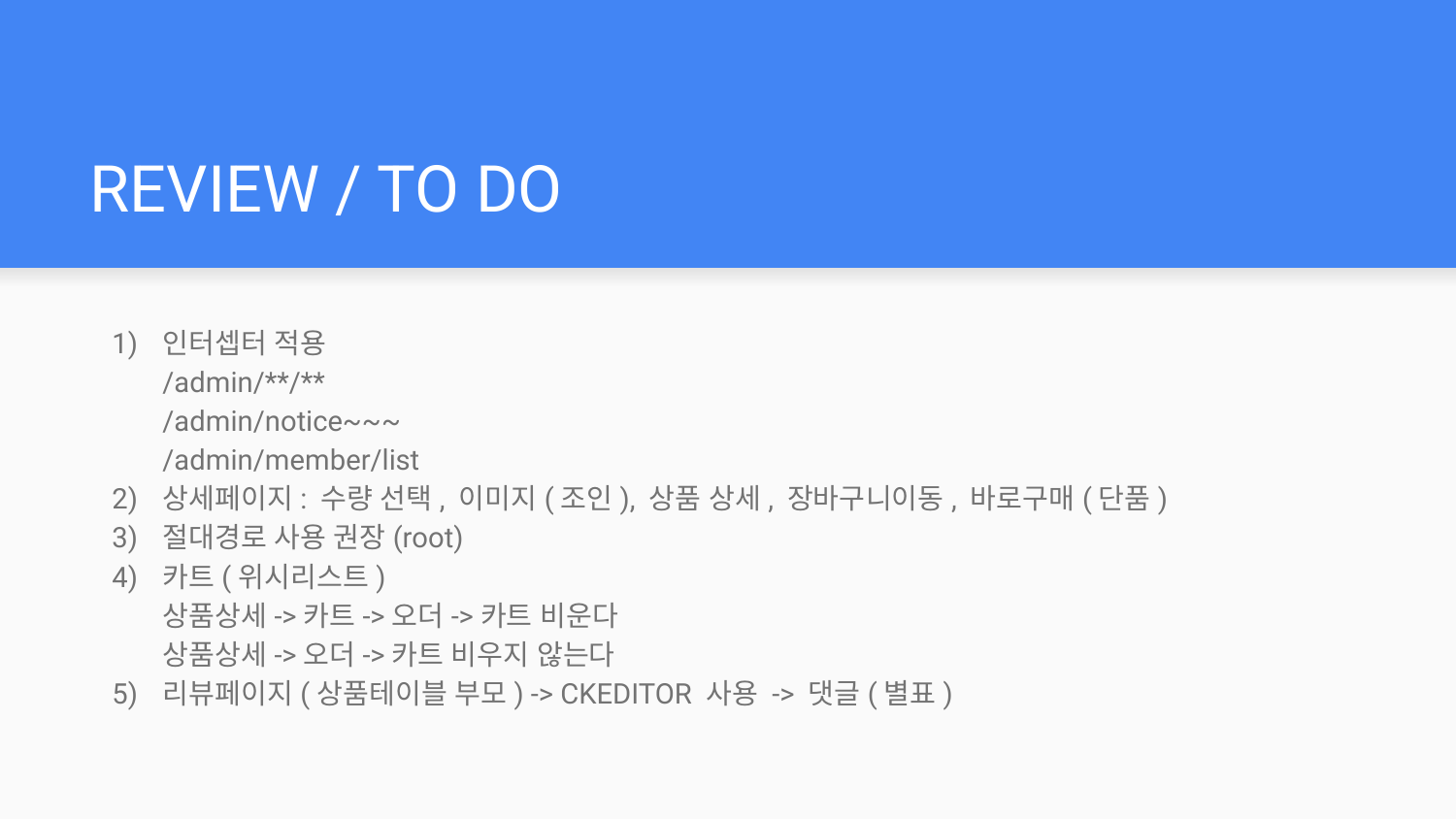

# REVIEW / TO DO
인터셉터 적용
/admin/**/**
/admin/notice~~~
/admin/member/list
상세페이지: 수량 선택, 이미지(조인), 상품 상세, 장바구니이동, 바로구매(단품)
절대경로 사용 권장(root)
카트(위시리스트)
상품상세->카트->오더->카트 비운다
상품상세->오더->카트 비우지 않는다
리뷰페이지(상품테이블 부모) -> CKEDITOR 사용 -> 댓글(별표)